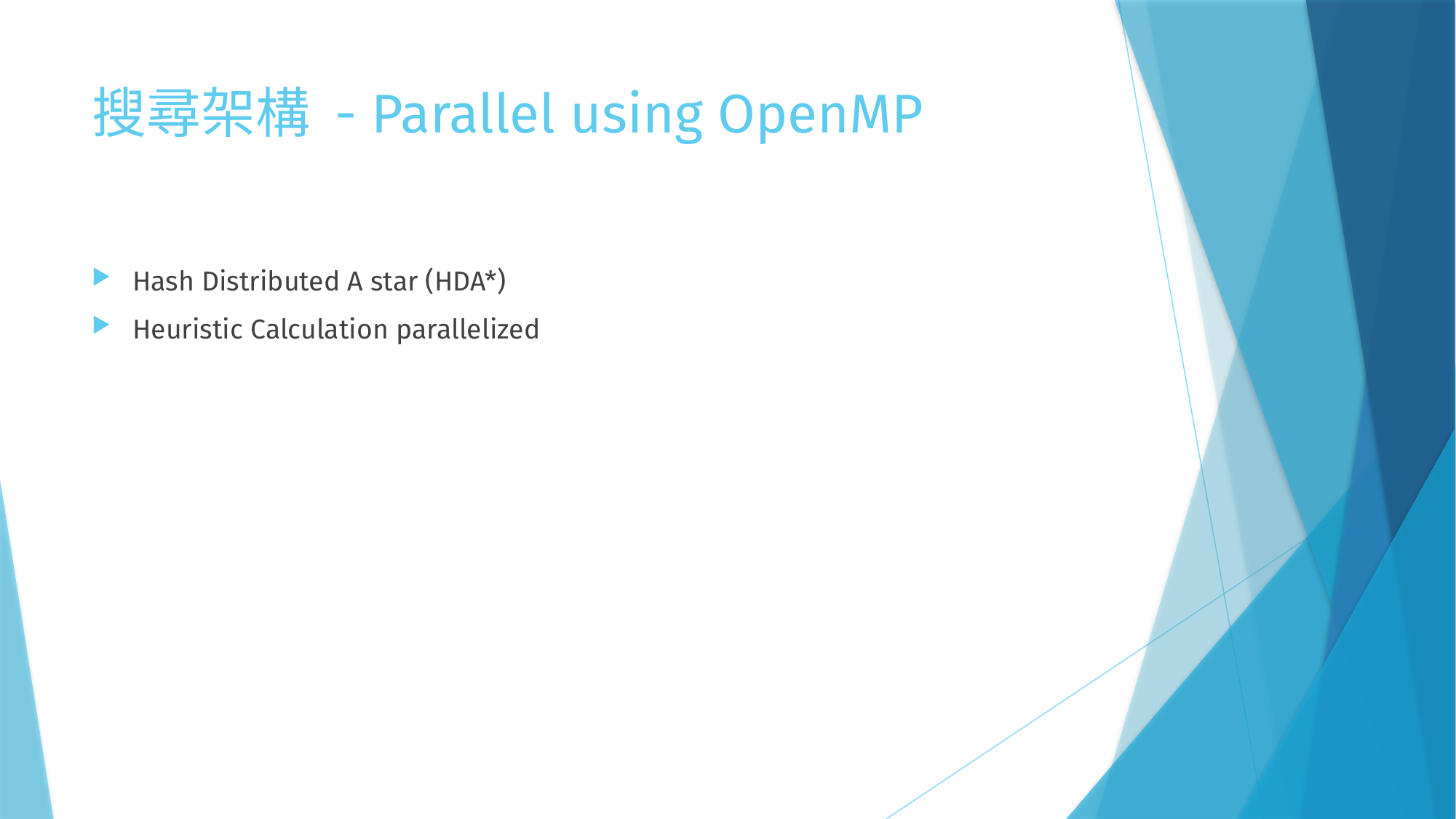

# 搜尋架構 - Parallel using OpenMP
Hash Distributed A star (HDA*)
Heuristic Calculation parallelized